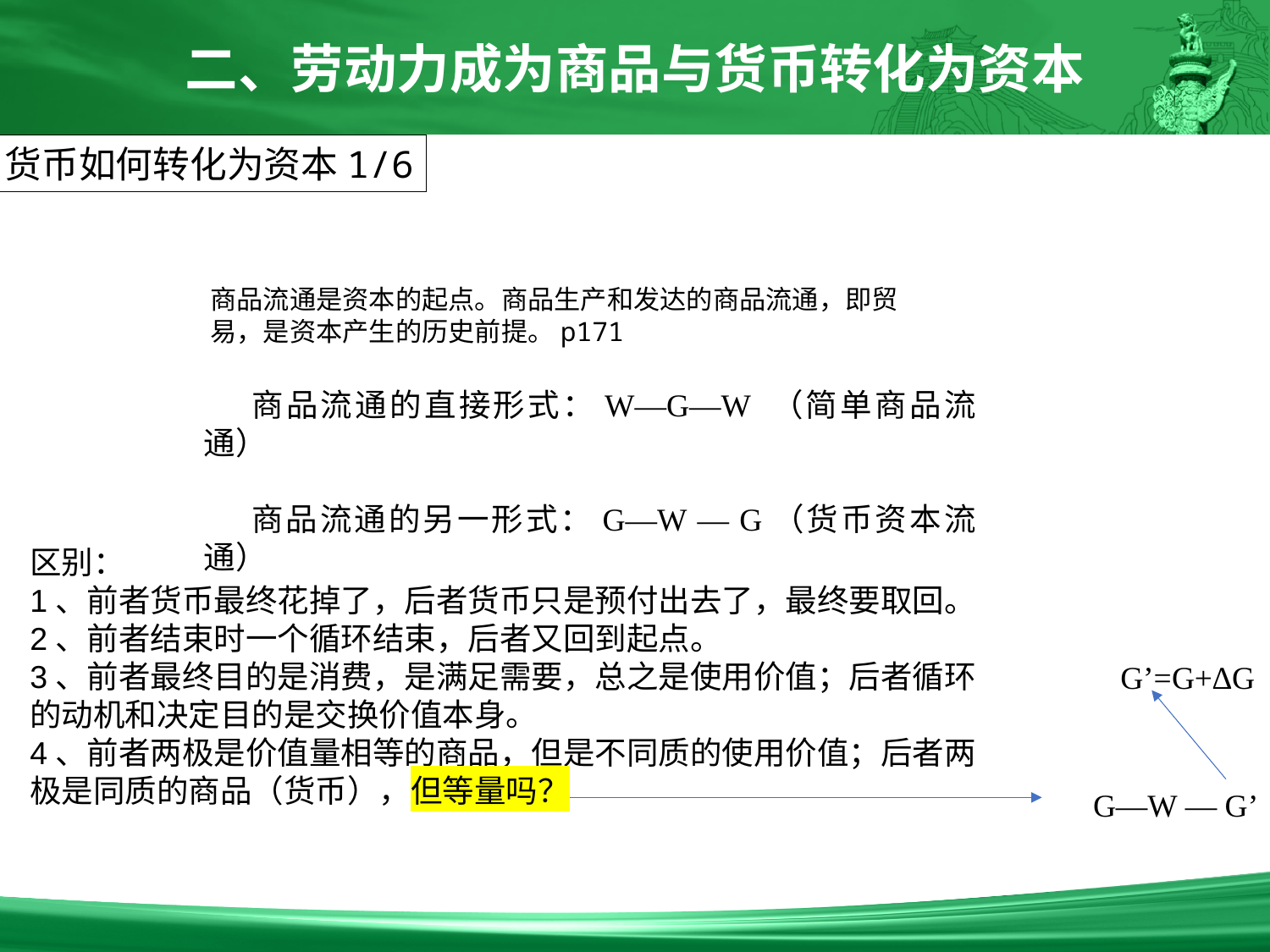

二、劳动力成为商品与货币转化为资本
货币如何转化为资本1/6
商品流通是资本的起点。商品生产和发达的商品流通，即贸易，是资本产生的历史前提。p171
 商品流通的直接形式：W—G—W （简单商品流通）

 商品流通的另一形式：G—W — G（货币资本流通）
区别：
1、前者货币最终花掉了，后者货币只是预付出去了，最终要取回。
2、前者结束时一个循环结束，后者又回到起点。
3、前者最终目的是消费，是满足需要，总之是使用价值；后者循环的动机和决定目的是交换价值本身。
4、前者两极是价值量相等的商品，但是不同质的使用价值；后者两极是同质的商品（货币），但等量吗？
G’=G+∆G
G—W — G’